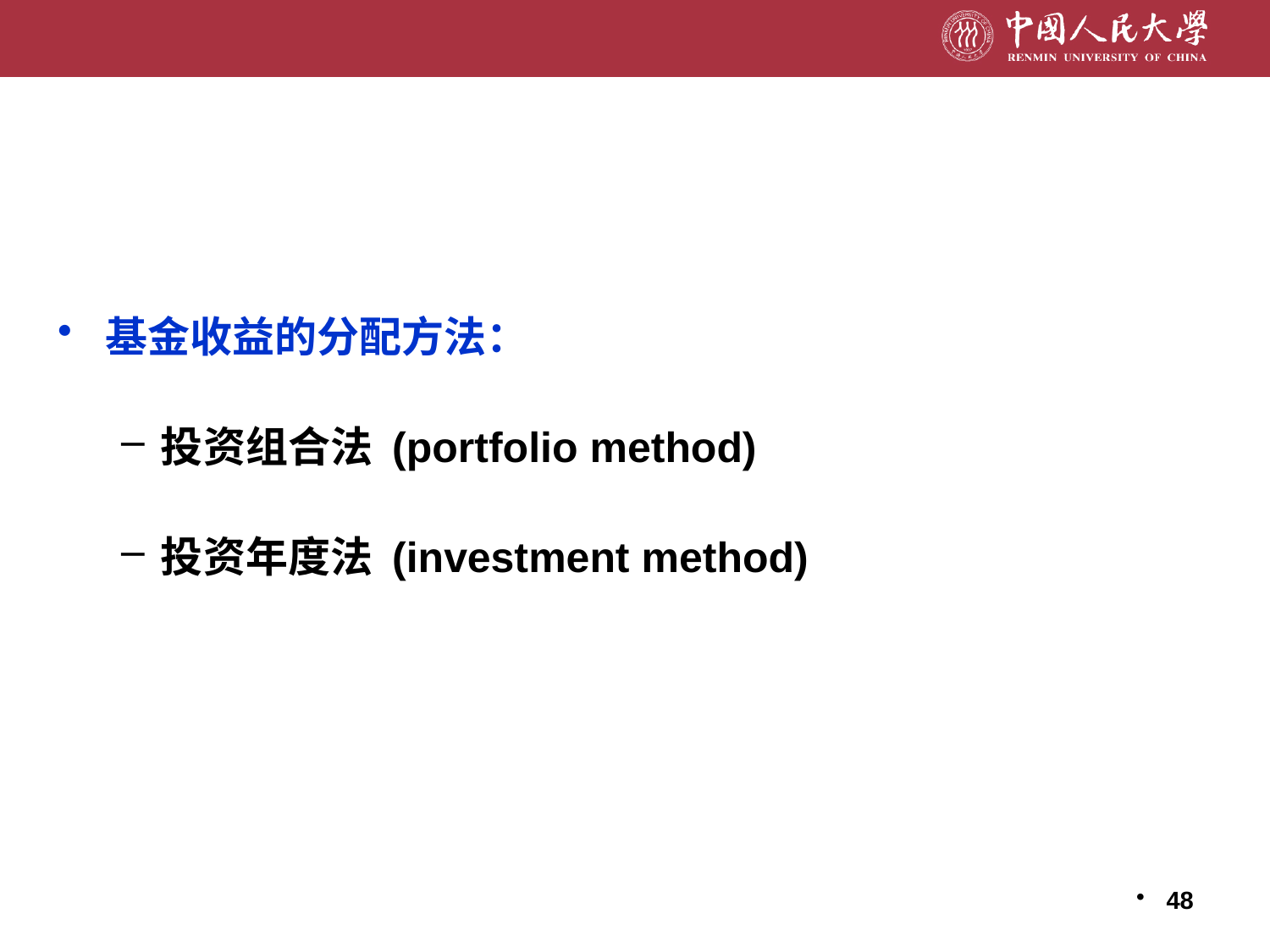

基金收益的分配方法：
投资组合法 (portfolio method)
投资年度法 (investment method)
48